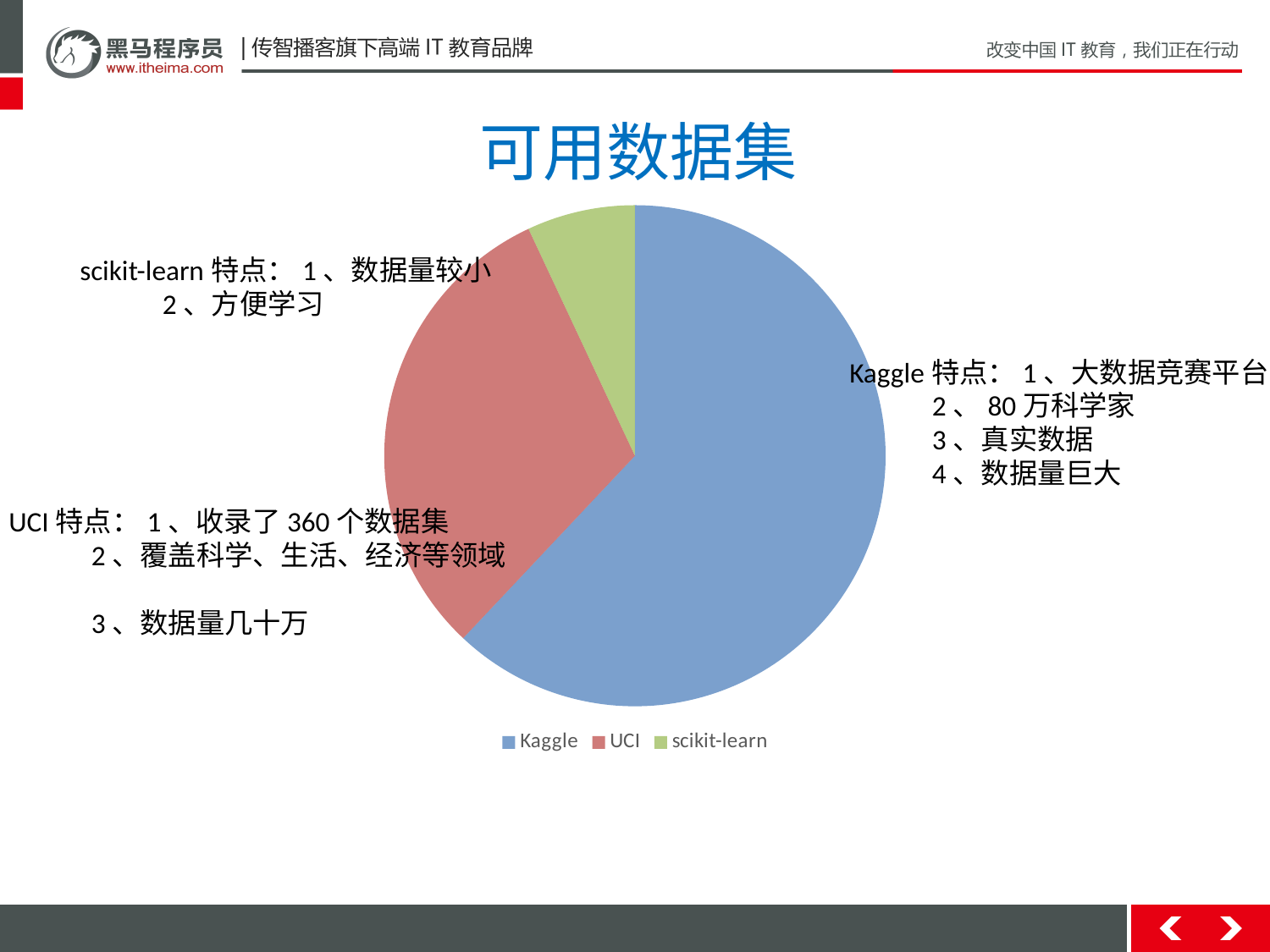

可用数据集

### Chart

| Category | 数据集 |
|---|---|
| Kaggle | 80.0 |
| UCI | 40.0 |
| scikit-learn | 9.0 |
scikit-learn特点：1、数据量较小
             2、方便学习
Kaggle特点：1、大数据竞赛平台
             2、80万科学家
             3、真实数据
             4、数据量巨大
UCI特点：1、收录了360个数据集
             2、覆盖科学、生活、经济等领域
             3、数据量几十万